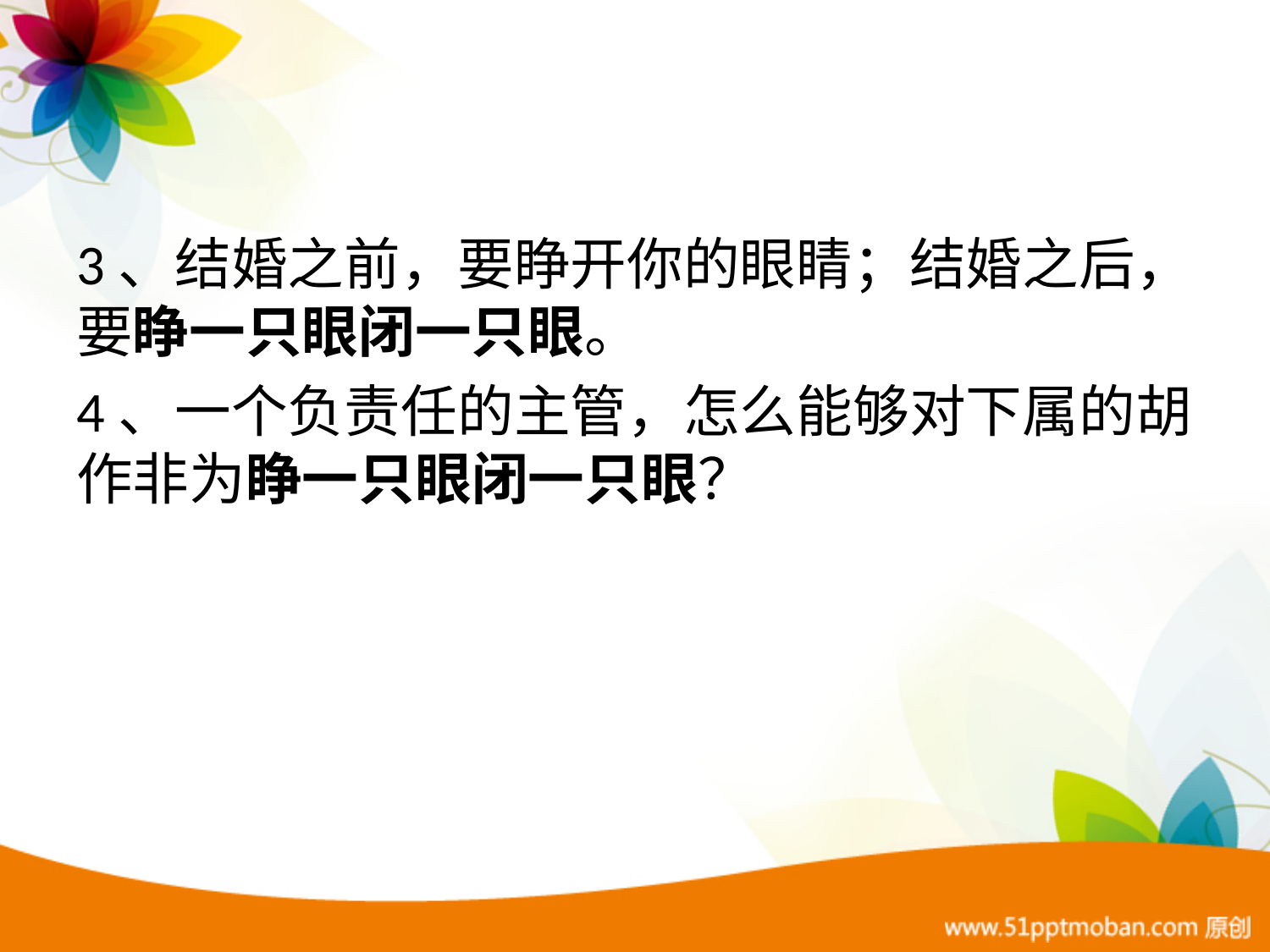

3、结婚之前，要睁开你的眼睛；结婚之后，要睁一只眼闭一只眼。
4、一个负责任的主管，怎么能够对下属的胡作非为睁一只眼闭一只眼？